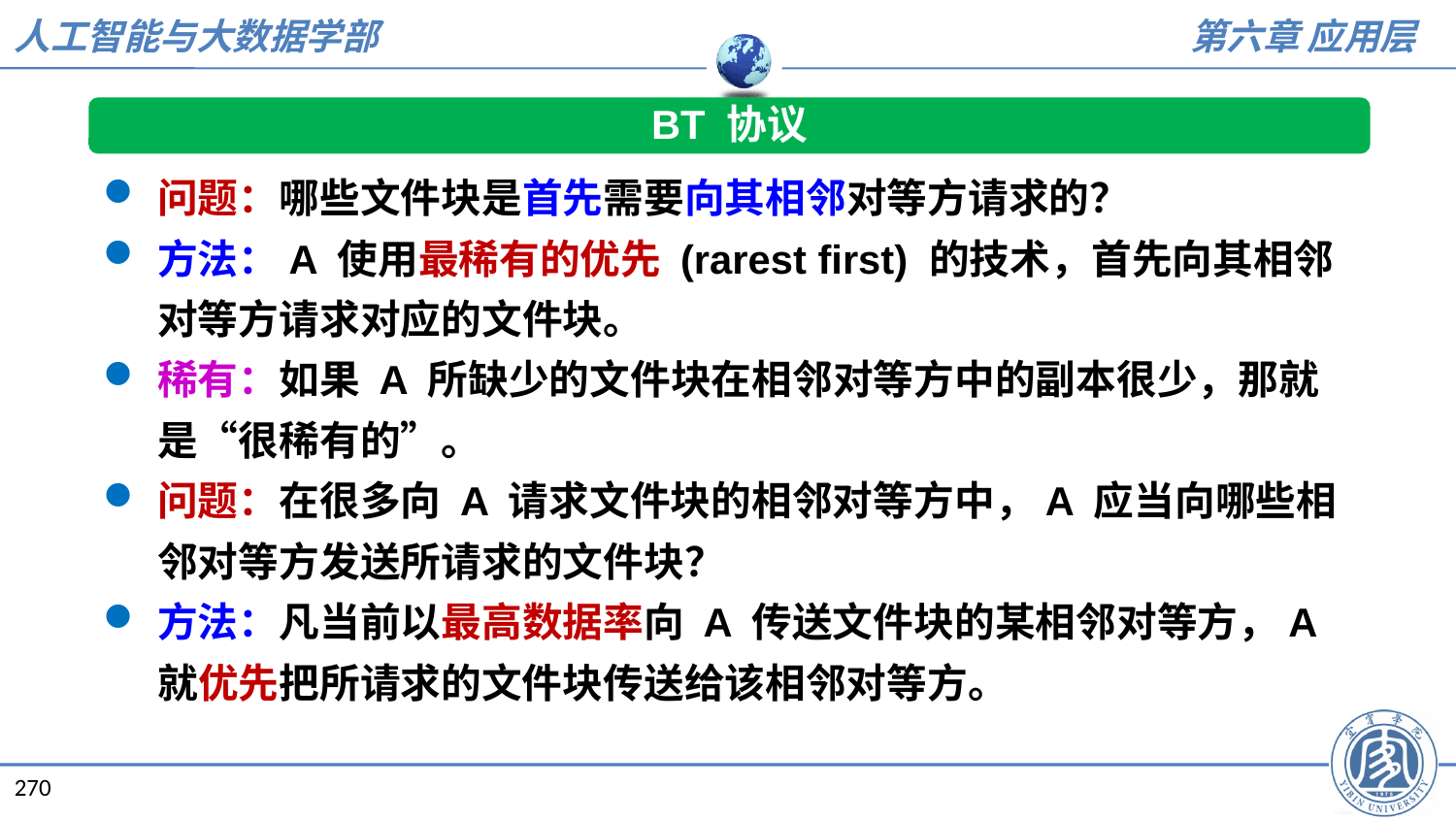

BT 协议

问题：哪些文件块是首先需要向其相邻对等方请求的？
方法：A 使用最稀有的优先 (rarest first) 的技术，首先向其相邻对等方请求对应的文件块。
稀有：如果 A 所缺少的文件块在相邻对等方中的副本很少，那就是“很稀有的”。
问题：在很多向 A 请求文件块的相邻对等方中，A 应当向哪些相邻对等方发送所请求的文件块？
方法：凡当前以最高数据率向 A 传送文件块的某相邻对等方，A 就优先把所请求的文件块传送给该相邻对等方。
270